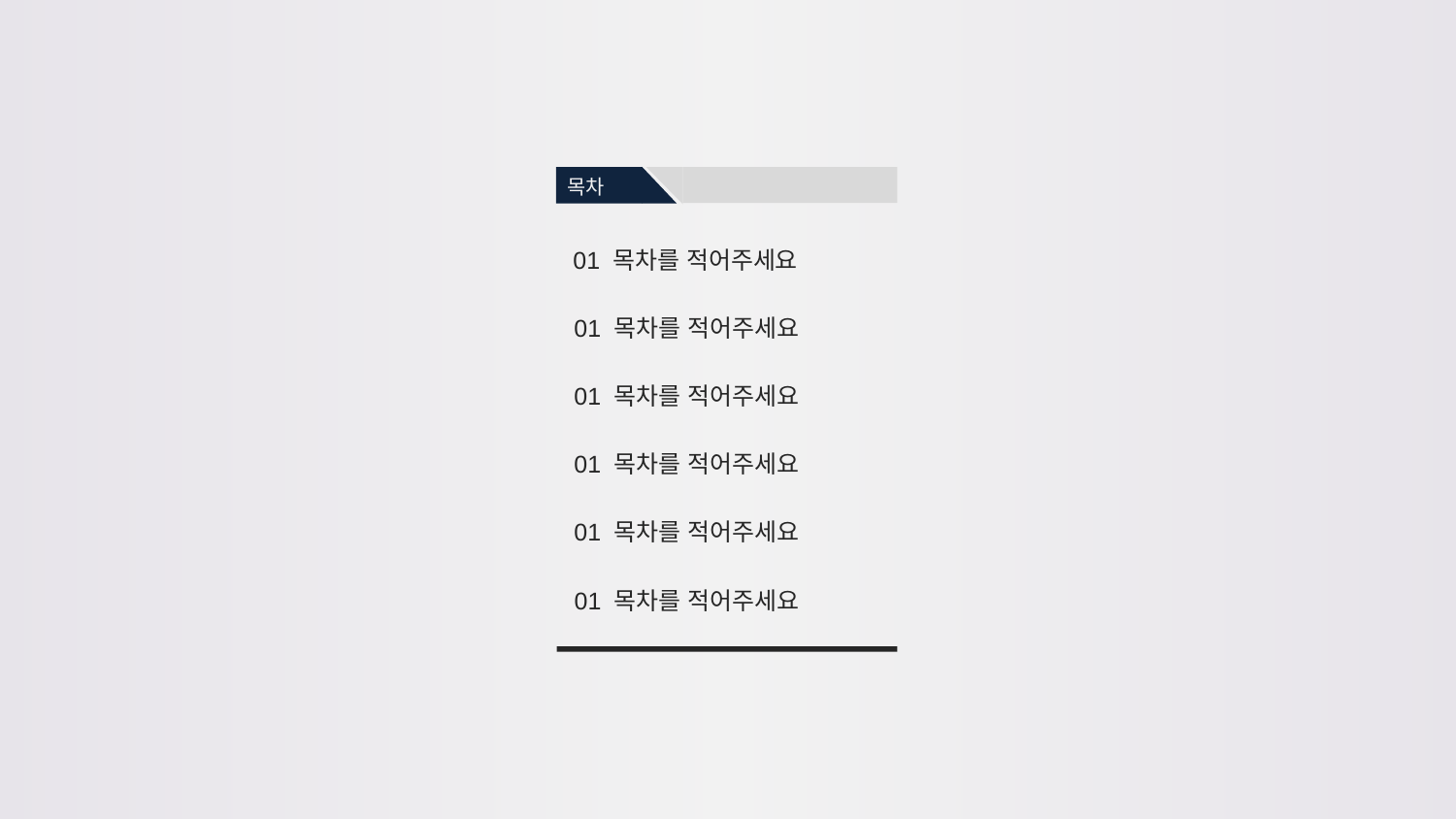

목차

01 목차를 적어주세요
01 목차를 적어주세요
01 목차를 적어주세요
01 목차를 적어주세요
01 목차를 적어주세요
01 목차를 적어주세요